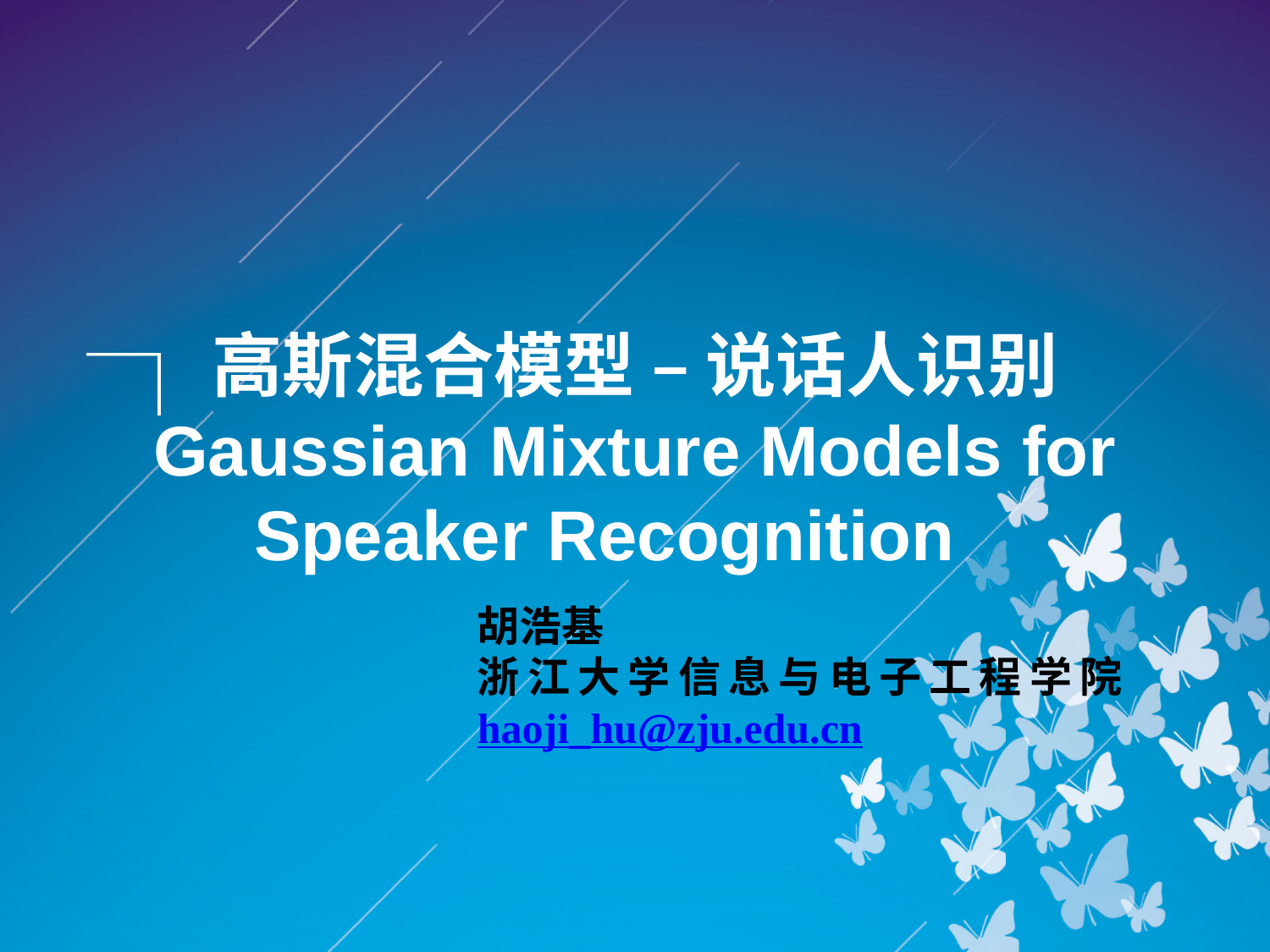

高斯混合模型 – 说话人识别
Gaussian Mixture Models for Speaker Recognition

胡浩基
浙江大学信息与电子工程学院haoji_hu@zju.edu.cn